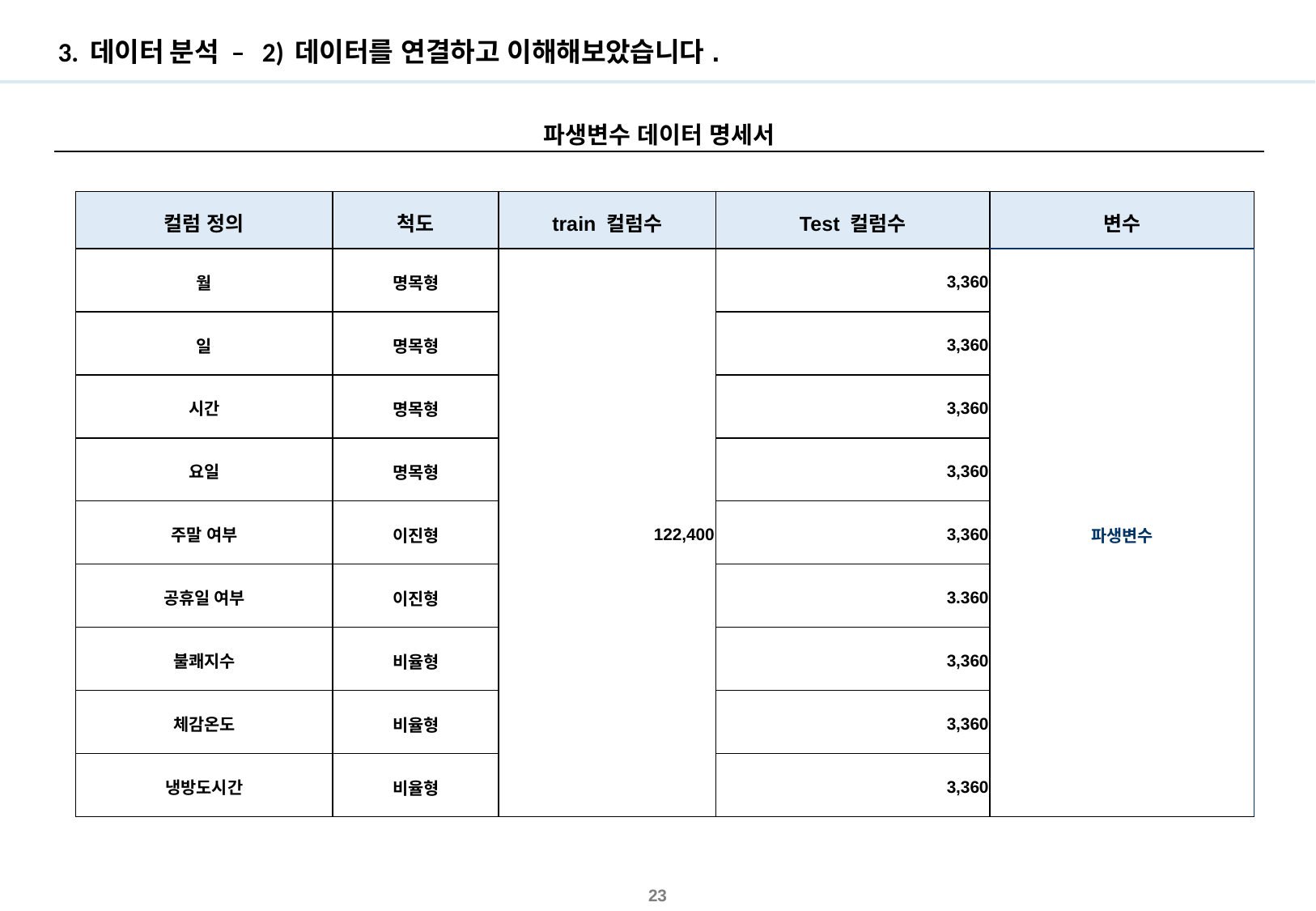

# 3. 데이터 분석  –  2) 데이터를 연결하고 이해해보았습니다.
파생변수 데이터 명세서
| 컬럼 정의 | 척도 | train 컬럼수 | Test 컬럼수 | 변수 |
| --- | --- | --- | --- | --- |
| 월 | 명목형 | 122,400 | 3,360 | 파생변수 |
| 일 | 명목형 |  | 3,360 |  |
| 시간 | 명목형 |  | 3,360 |  |
| 요일 | 명목형 |  | 3,360 |  |
| 주말 여부 | 이진형 |  | 3,360 |  |
| 공휴일 여부 | 이진형 |  | 3.360 |  |
| 불쾌지수 | 비율형 |  | 3,360 |  |
| 체감온도 | 비율형 |  | 3,360 |  |
| 냉방도시간 | 비율형 |  | 3,360 |  |